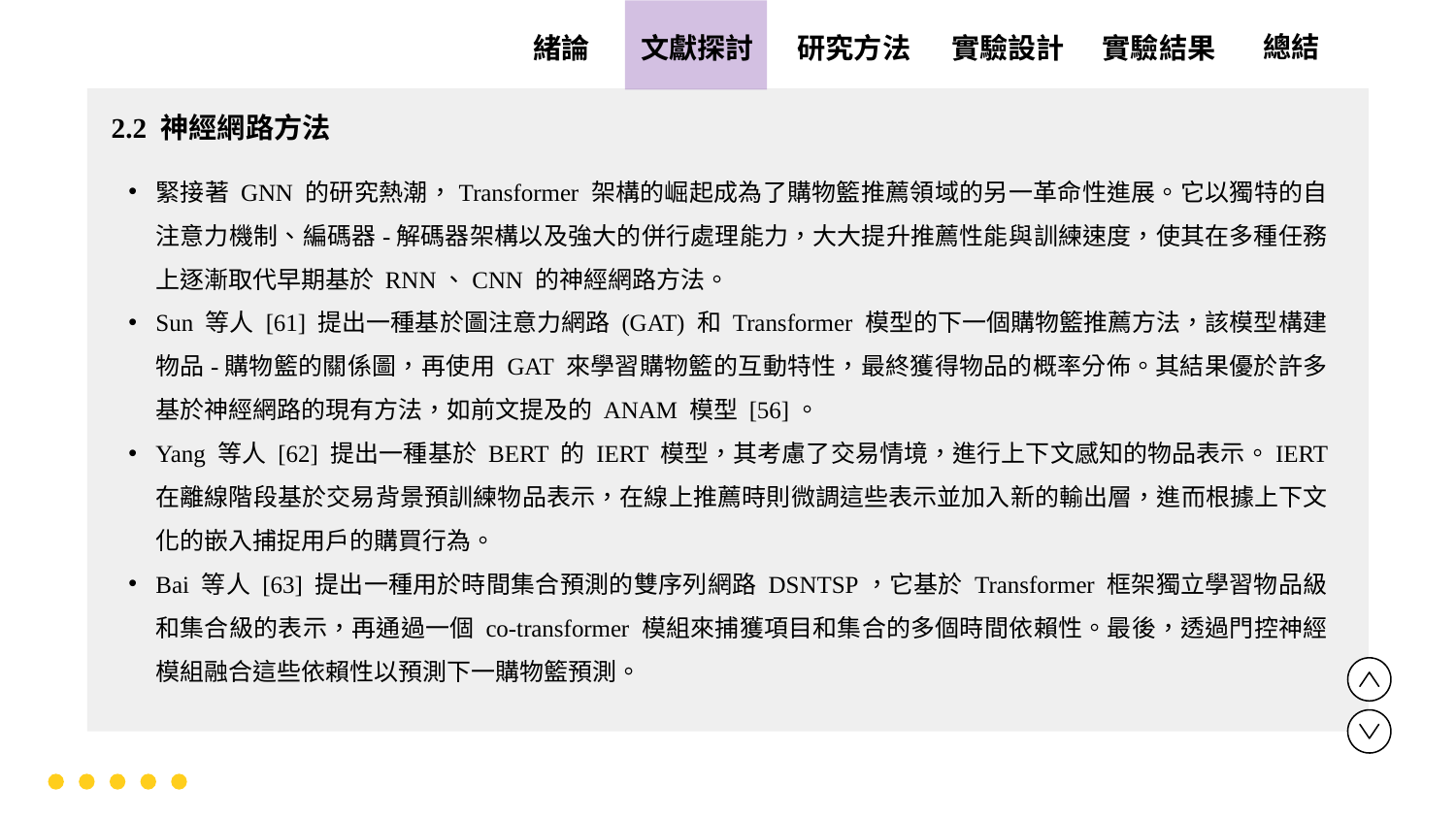

實驗設計
實驗結果
文獻探討
總結
緒論
研究方法
2.2 神經網路方法
緊接著 GNN 的研究熱潮，Transformer 架構的崛起成為了購物籃推薦領域的另一革命性進展。它以獨特的自注意力機制、編碼器-解碼器架構以及強大的併行處理能力，大大提升推薦性能與訓練速度，使其在多種任務上逐漸取代早期基於 RNN、CNN 的神經網路方法。
Sun 等人 [61] 提出一種基於圖注意力網路 (GAT) 和 Transformer 模型的下一個購物籃推薦方法，該模型構建物品-購物籃的關係圖，再使用 GAT 來學習購物籃的互動特性，最終獲得物品的概率分佈。其結果優於許多基於神經網路的現有方法，如前文提及的 ANAM 模型 [56]。
Yang 等人 [62] 提出一種基於 BERT 的 IERT 模型，其考慮了交易情境，進行上下文感知的物品表示。IERT 在離線階段基於交易背景預訓練物品表示，在線上推薦時則微調這些表示並加入新的輸出層，進而根據上下文化的嵌入捕捉用戶的購買行為。
Bai 等人 [63] 提出一種用於時間集合預測的雙序列網路 DSNTSP，它基於 Transformer 框架獨立學習物品級和集合級的表示，再通過一個 co-transformer 模組來捕獲項目和集合的多個時間依賴性。最後，透過門控神經模組融合這些依賴性以預測下一購物籃預測。